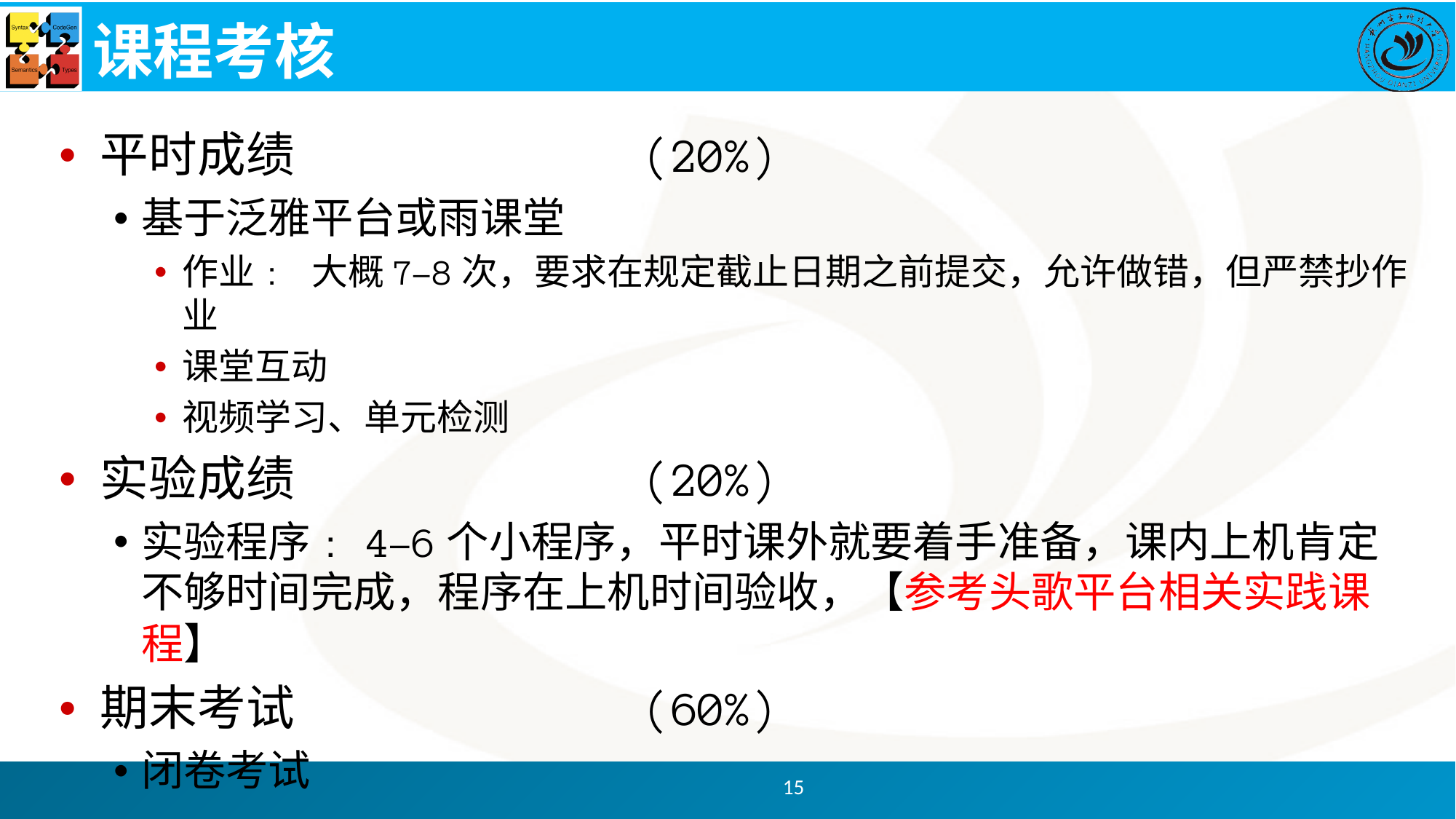

# 课程考核
平时成绩				(20%)
基于泛雅平台或雨课堂
作业: 大概7-8次，要求在规定截止日期之前提交，允许做错，但严禁抄作业
课堂互动
视频学习、单元检测
实验成绩				(20%)
实验程序: 4-6个小程序，平时课外就要着手准备，课内上机肯定不够时间完成，程序在上机时间验收，【参考头歌平台相关实践课程】
期末考试				(60%)
闭卷考试
15